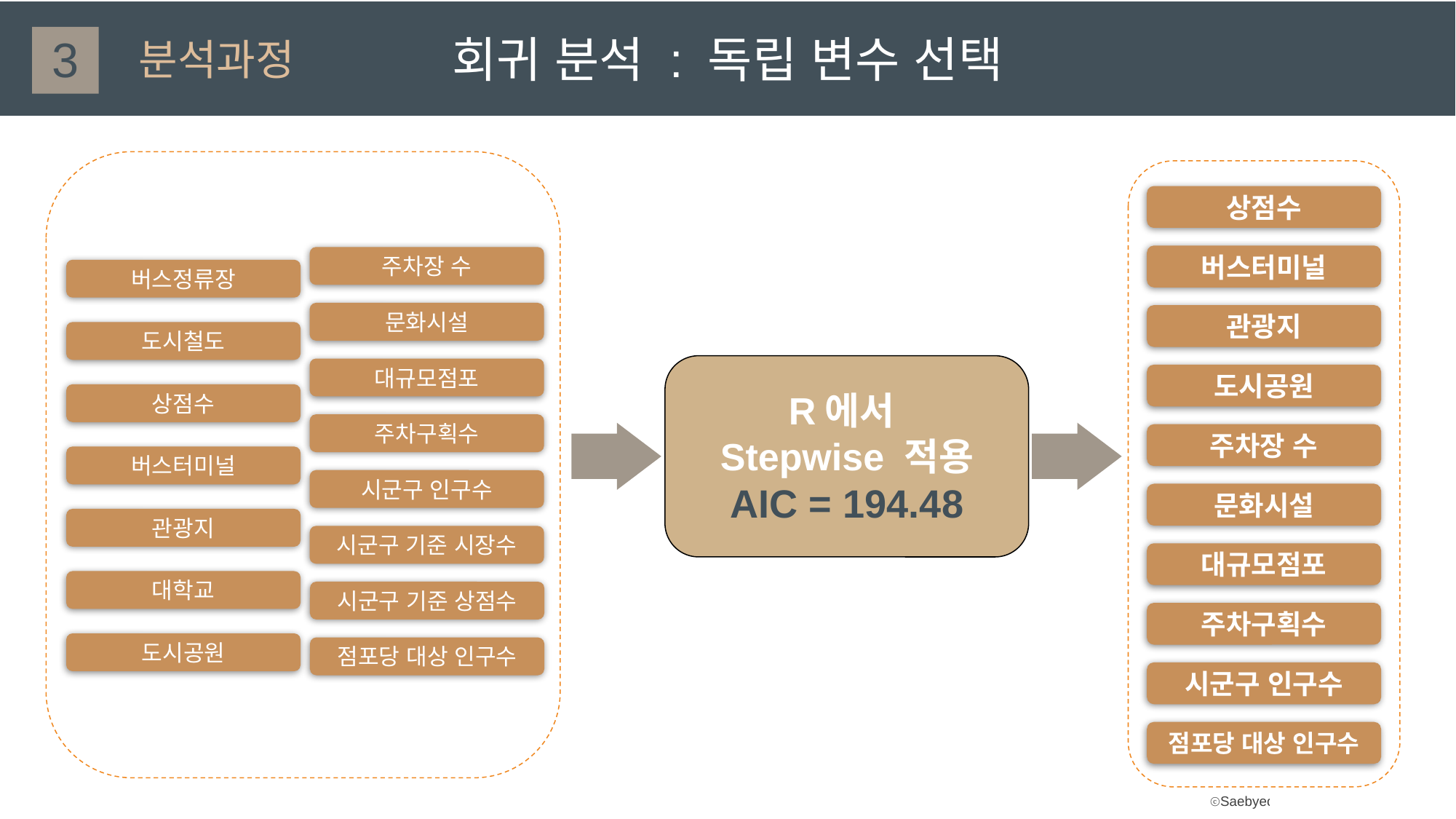

회귀 분석 : 독립 변수 선택
3

분석과정

상점수
버스터미널
주차장 수
버스정류장
문화시설
관광지
도시철도
R에서
Stepwise 적용
AIC = 194.48
대규모점포
도시공원
상점수
주차구획수

주차장 수
버스터미널
시군구 인구수
문화시설
관광지
시군구 기준 시장수
대규모점포
대학교
시군구 기준 상점수
주차구획수
도시공원
점포당 대상 인구수
시군구 인구수
점포당 대상 인구수